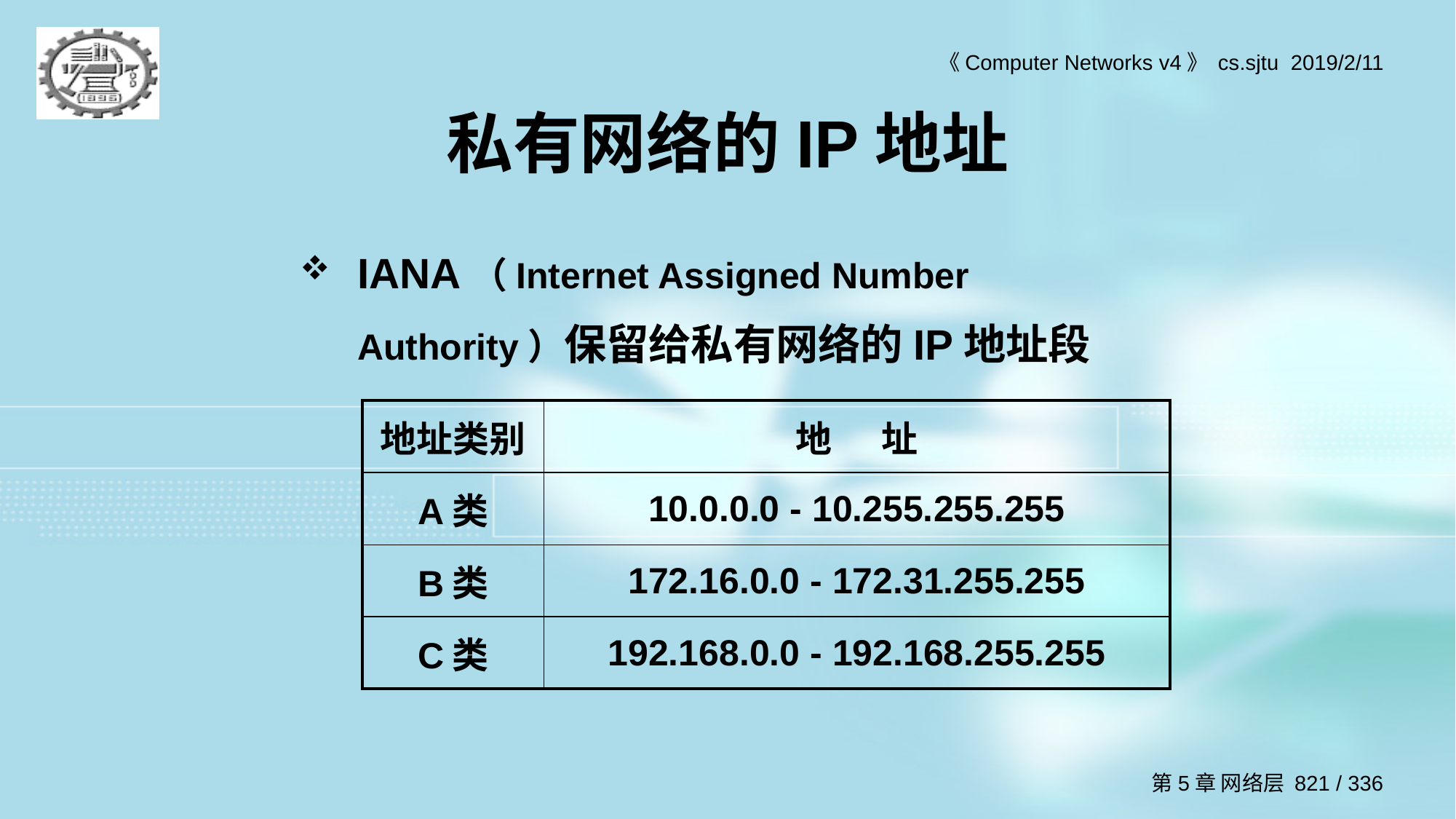

# 私有网络的IP地址
IANA（Internet Assigned Number Authority）保留给私有网络的IP地址段
| 地址类别 | 地 址 |
| --- | --- |
| A类 | 10.0.0.0 - 10.255.255.255 |
| B类 | 172.16.0.0 - 172.31.255.255 |
| C类 | 192.168.0.0 - 192.168.255.255 |